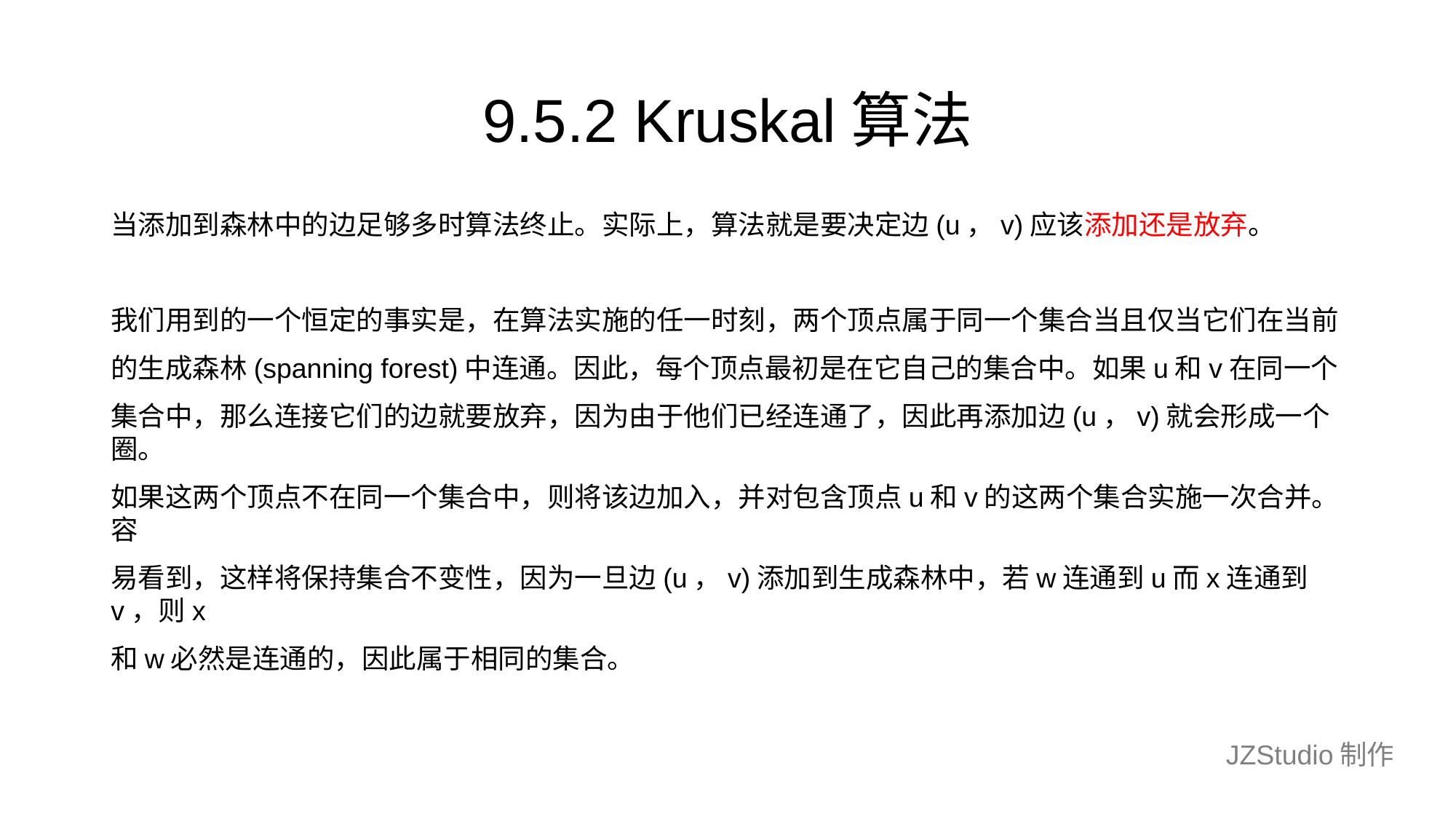

# 9.5.2 Kruskal算法
当添加到森林中的边足够多时算法终止。实际上，算法就是要决定边(u，v)应该添加还是放弃。

我们用到的一个恒定的事实是，在算法实施的任一时刻，两个顶点属于同一个集合当且仅当它们在当前
的生成森林(spanning forest)中连通。因此，每个顶点最初是在它自己的集合中。如果u和v在同一个
集合中，那么连接它们的边就要放弃，因为由于他们已经连通了，因此再添加边(u，v)就会形成一个圈。
如果这两个顶点不在同一个集合中，则将该边加入，并对包含顶点u和v的这两个集合实施一次合并。容
易看到，这样将保持集合不变性，因为一旦边(u，v)添加到生成森林中，若w连通到u而x连通到v，则x
和w必然是连通的，因此属于相同的集合。